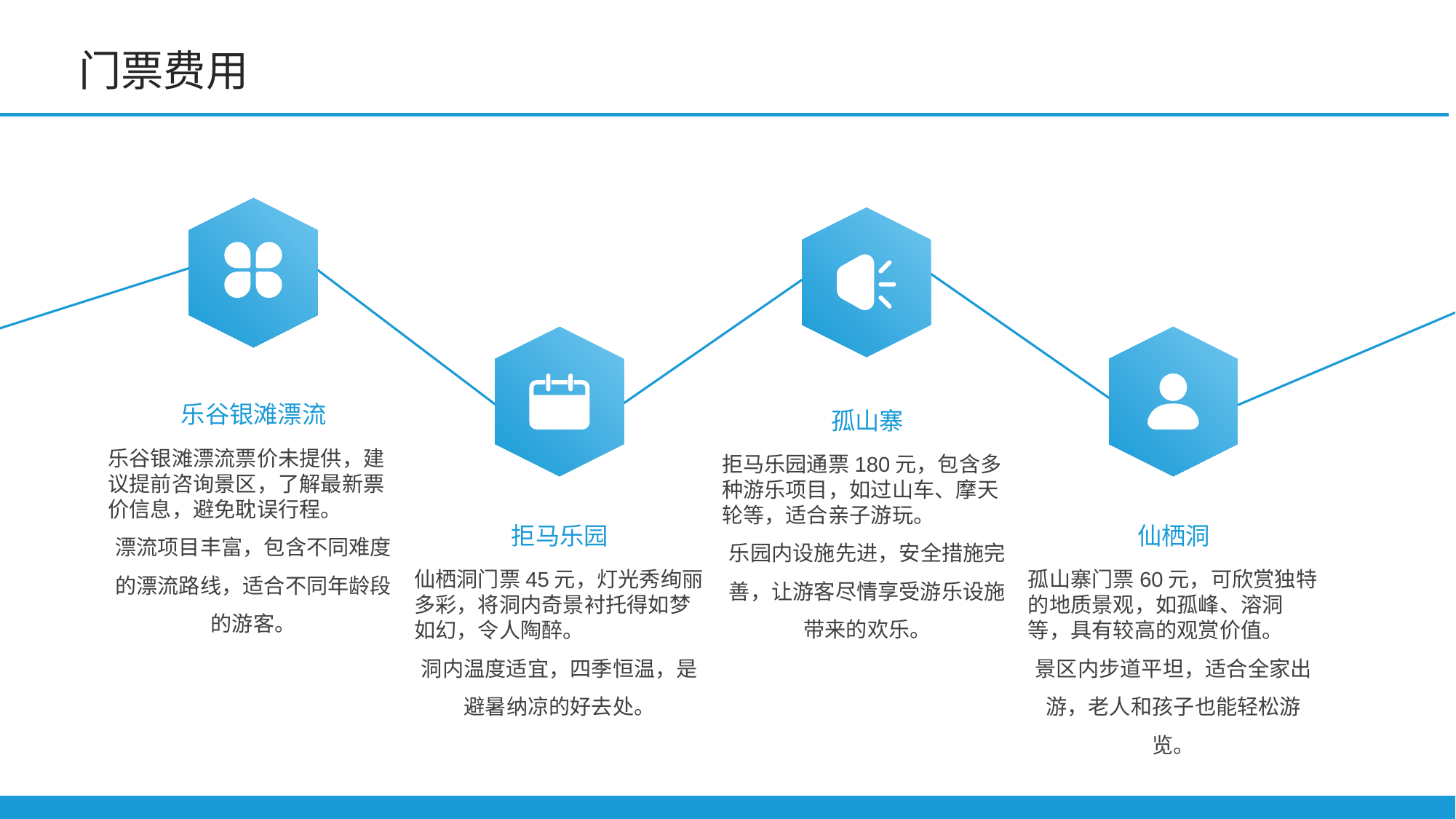

门票费用

乐谷银滩漂流
孤山寨

乐谷银滩漂流票价未提供，建议提前咨询景区，了解最新票价信息，避免耽误行程。
漂流项目丰富，包含不同难度的漂流路线，适合不同年龄段的游客。
拒马乐园通票180元，包含多种游乐项目，如过山车、摩天轮等，适合亲子游玩。
乐园内设施先进，安全措施完善，让游客尽情享受游乐设施带来的欢乐。
拒马乐园
仙栖洞
仙栖洞门票45元，灯光秀绚丽多彩，将洞内奇景衬托得如梦如幻，令人陶醉。
洞内温度适宜，四季恒温，是避暑纳凉的好去处。
孤山寨门票60元，可欣赏独特的地质景观，如孤峰、溶洞等，具有较高的观赏价值。
景区内步道平坦，适合全家出游，老人和孩子也能轻松游览。